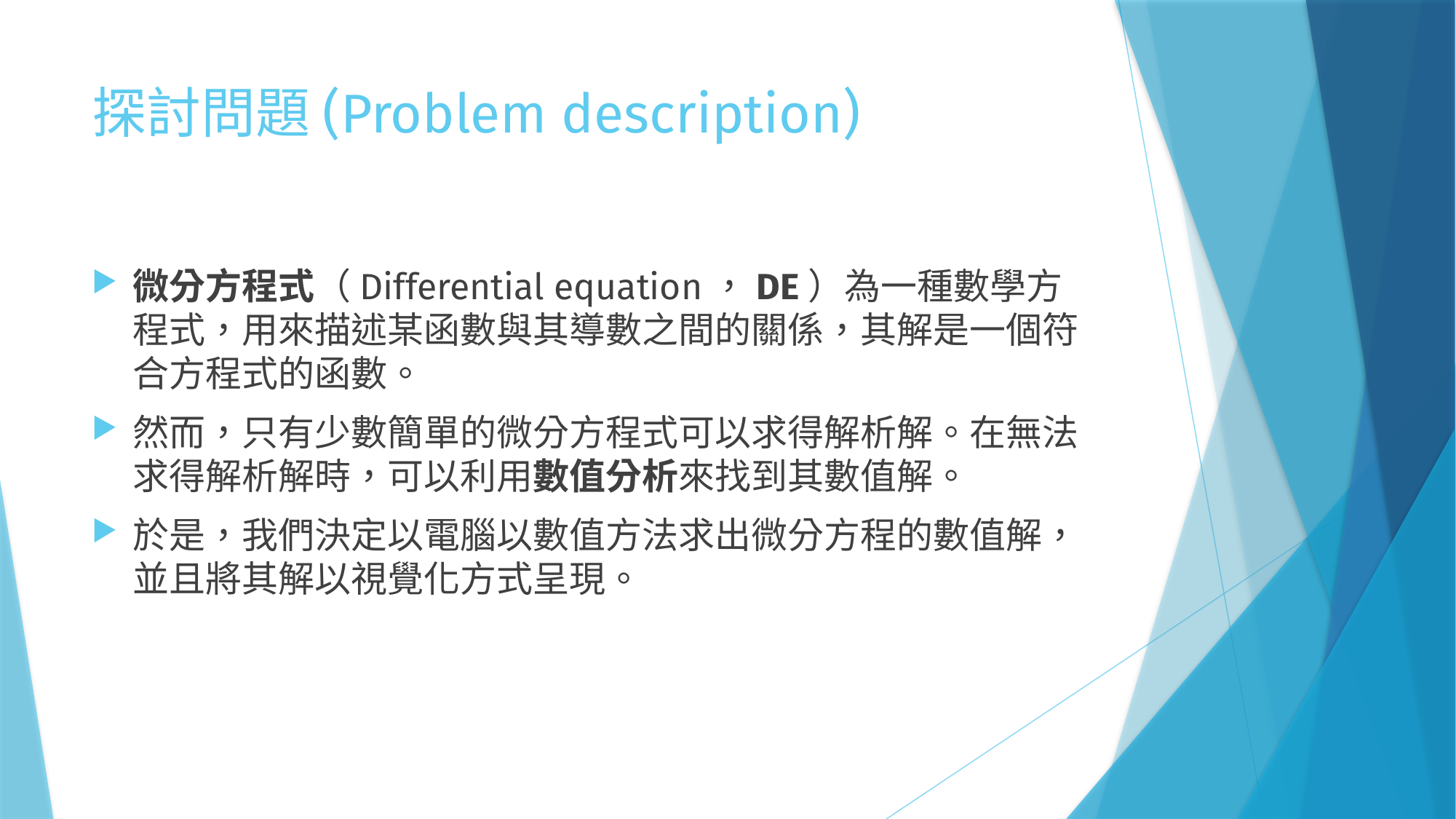

# 探討問題(Problem description)
微分方程式（Differential equation，DE）為一種數學方程式，用來描述某函數與其導數之間的關係，其解是一個符合方程式的函數。
然而，只有少數簡單的微分方程式可以求得解析解。在無法求得解析解時，可以利用數值分析來找到其數值解。
於是，我們決定以電腦以數值方法求出微分方程的數值解，並且將其解以視覺化方式呈現。